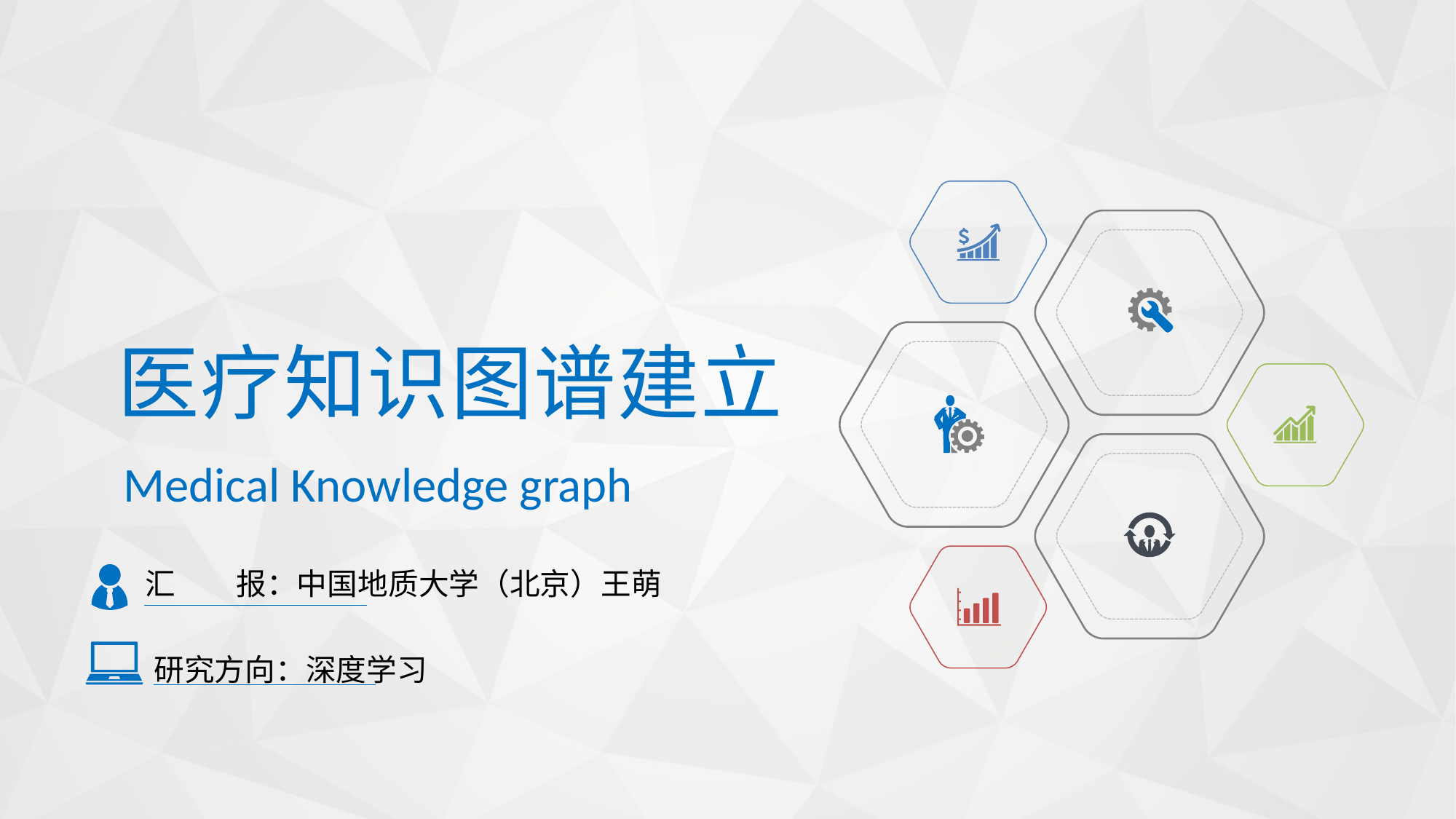

医疗知识图谱建立

Medical Knowledge graph

汇         报：中国地质大学（北京）王萌

研究方向：深度学习